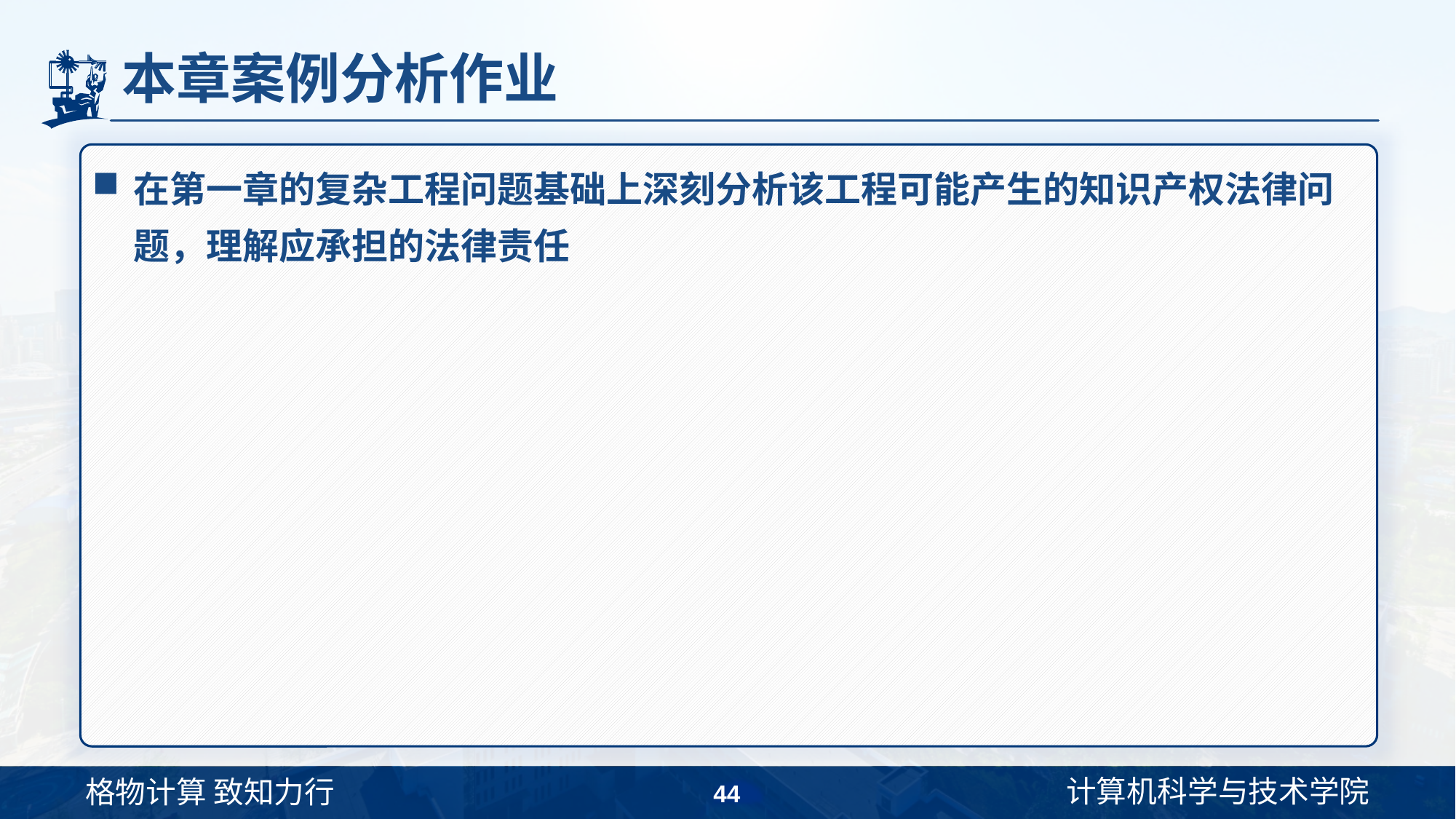

# 本章案例分析作业
在第一章的复杂工程问题基础上深刻分析该工程可能产生的知识产权法律问题，理解应承担的法律责任
44